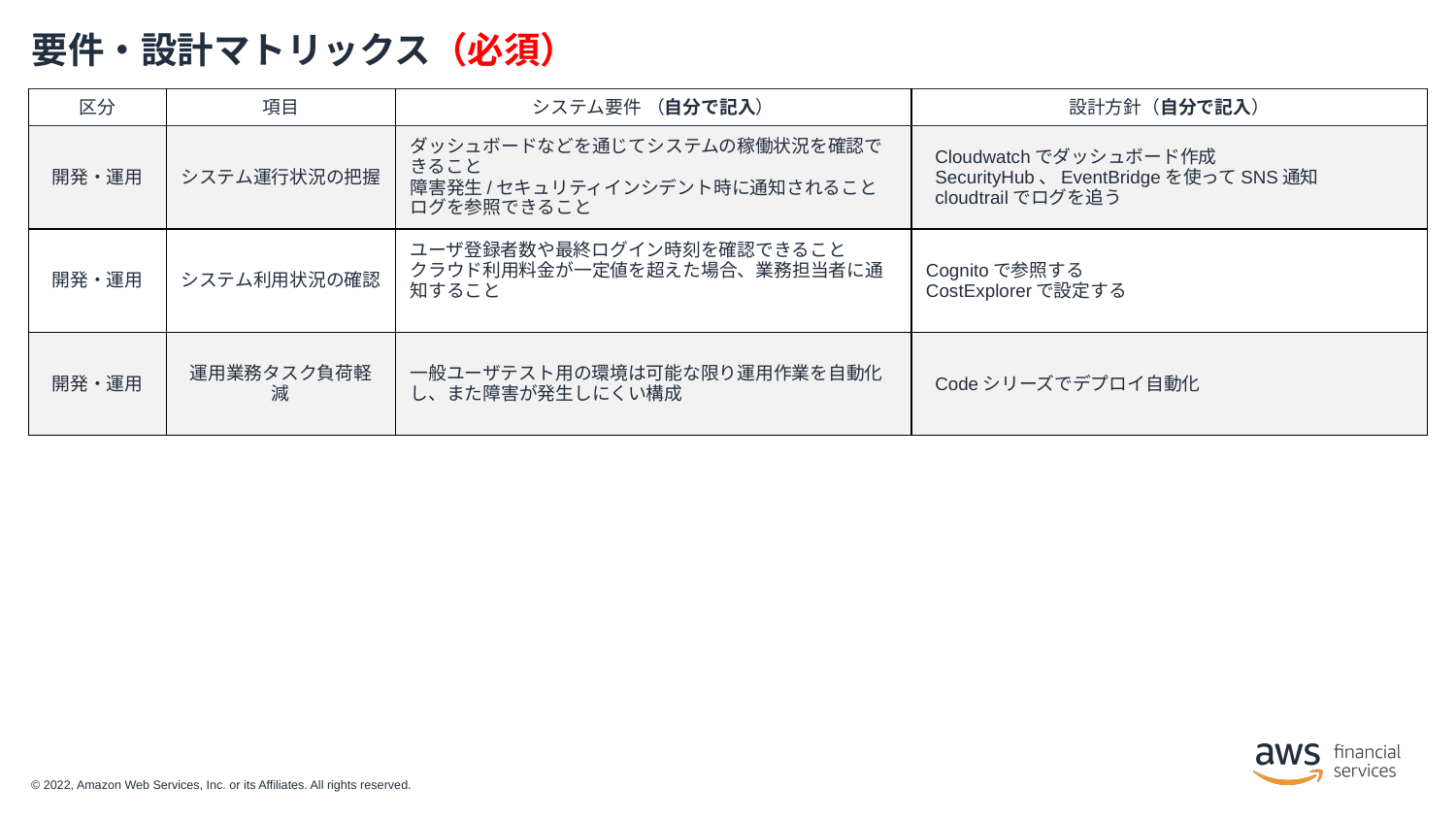

# 要件・設計マトリックス（必須）
| 区分 | 項目 | システム要件 （自分で記入） | 設計方針（自分で記入） |
| --- | --- | --- | --- |
| 開発・運用 | システム運行状況の把握 | ダッシュボードなどを通じてシステムの稼働状況を確認できること 障害発生/セキュリティインシデント時に通知されること ログを参照できること | Cloudwatchでダッシュボード作成 SecurityHub、EventBridgeを使ってSNS通知 cloudtrailでログを追う |
| 開発・運用 | システム利用状況の確認 | ユーザ登録者数や最終ログイン時刻を確認できること クラウド利用料金が一定値を超えた場合、業務担当者に通知すること | Cognitoで参照する CostExplorerで設定する |
| 開発・運用 | 運用業務タスク負荷軽減 | 一般ユーザテスト用の環境は可能な限り運用作業を自動化し、また障害が発生しにくい構成 | Codeシリーズでデプロイ自動化 |